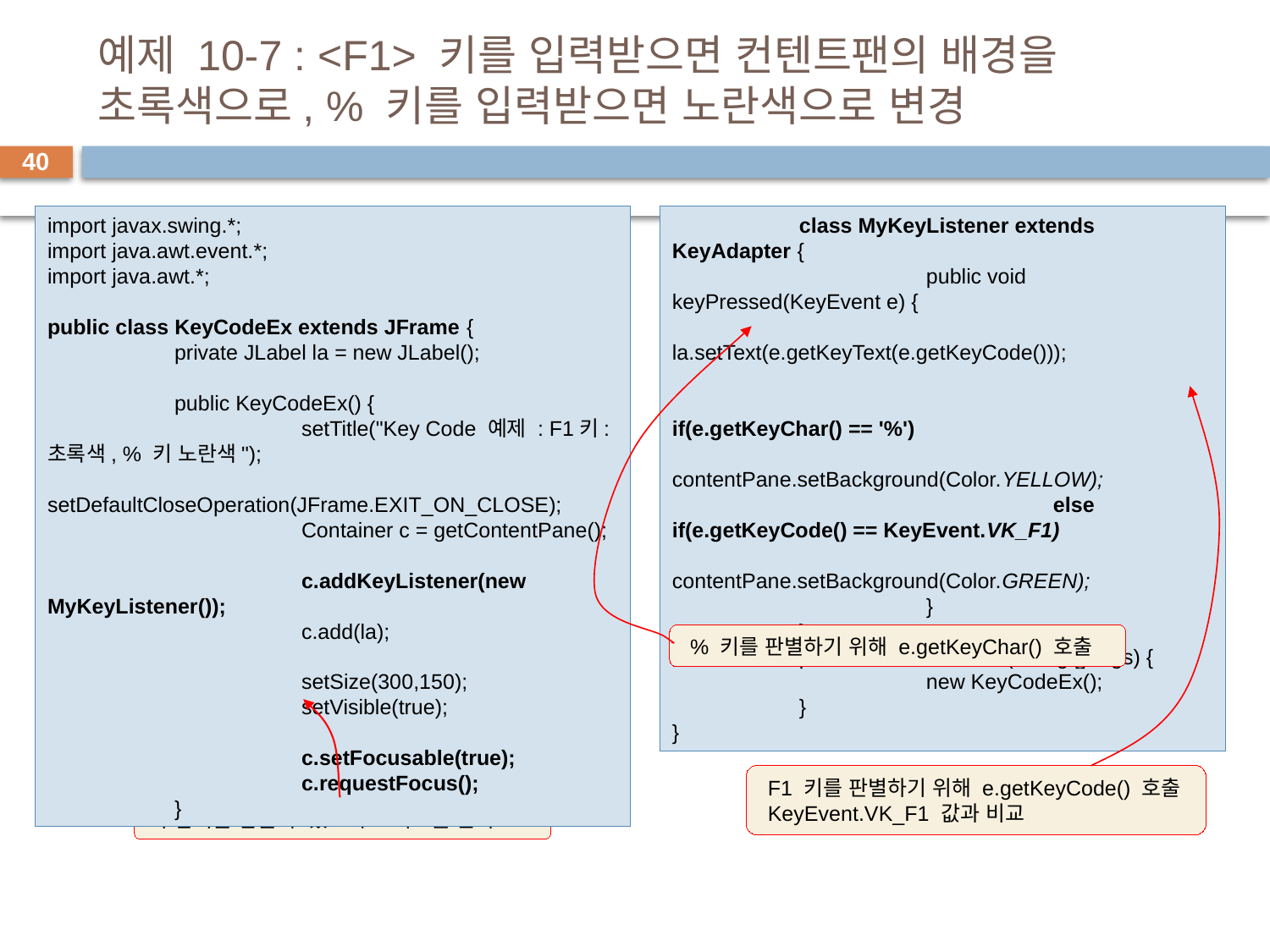

# 예제 10-7 : <F1> 키를 입력받으면 컨텐트팬의 배경을 초록색으로, % 키를 입력받으면 노란색으로 변경
40
import javax.swing.*;
import java.awt.event.*;
import java.awt.*;

public class KeyCodeEx extends JFrame {
	private JLabel la = new JLabel();

	public KeyCodeEx() {
		setTitle("Key Code 예제 : F1키:초록색, % 키 노란색");
		setDefaultCloseOperation(JFrame.EXIT_ON_CLOSE);
		Container c = getContentPane();

		c.addKeyListener(new MyKeyListener());
		c.add(la);

		setSize(300,150);
		setVisible(true);

		c.setFocusable(true);
		c.requestFocus();
	}
	class MyKeyListener extends KeyAdapter {
		public void keyPressed(KeyEvent e) {
			la.setText(e.getKeyText(e.getKeyCode()));

			if(e.getKeyChar() == '%')
				contentPane.setBackground(Color.YELLOW);
			else if(e.getKeyCode() == KeyEvent.VK_F1)
				contentPane.setBackground(Color.GREEN);
		}
	}
	public static void main(String [] args) {
		new KeyCodeEx();
	}
}

 % 키를 판별하기 위해 e.getKeyChar() 호출

 F1 키를 판별하기 위해 e.getKeyCode() 호출
 KeyEvent.VK_F1 값과 비교
키 입력을 받을 수 있도록 포커스를 준다.